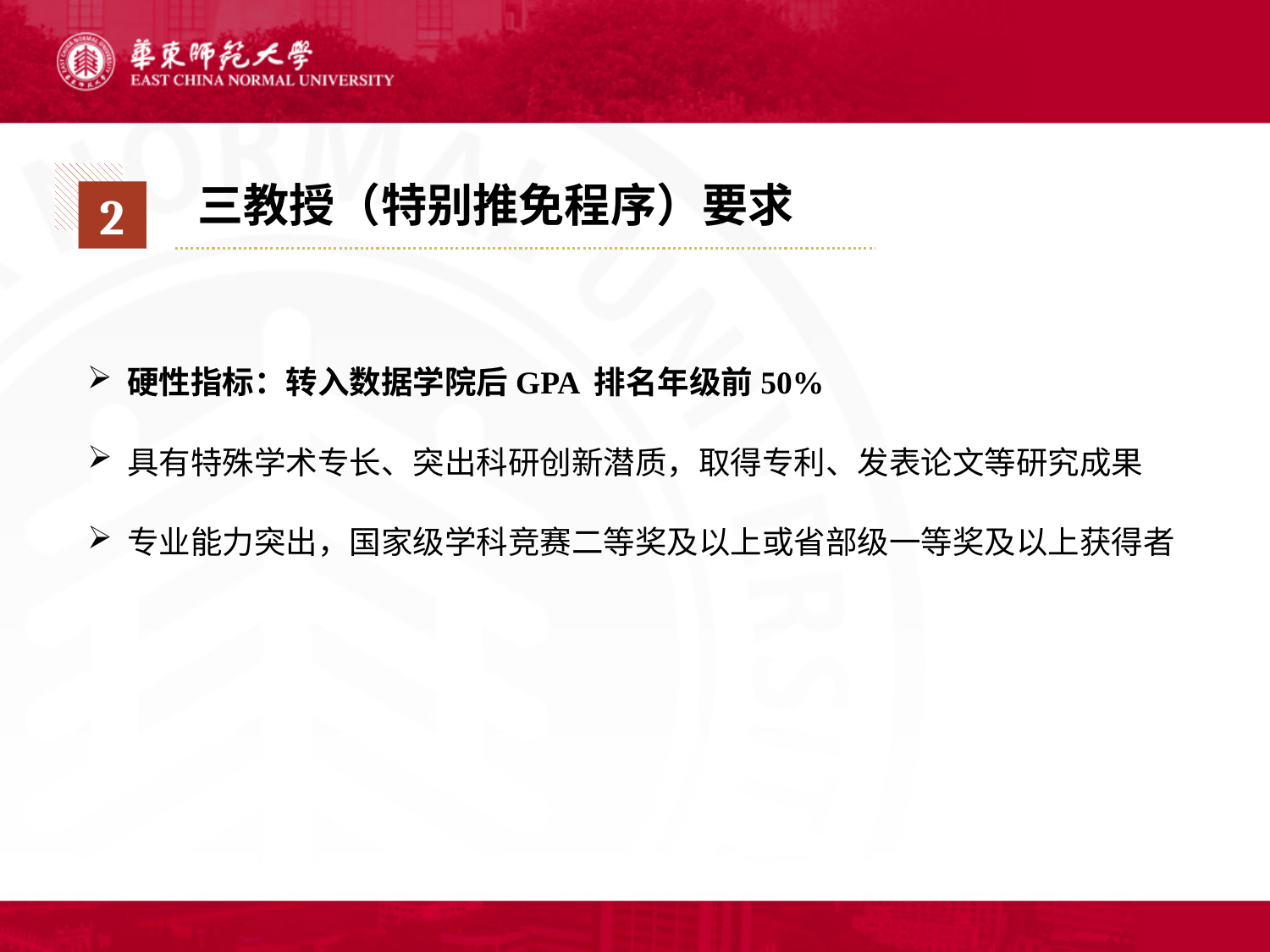

2
三教授（特别推免程序）要求
硬性指标：转入数据学院后GPA 排名年级前50%
具有特殊学术专长、突出科研创新潜质，取得专利、发表论文等研究成果
专业能力突出，国家级学科竞赛二等奖及以上或省部级一等奖及以上获得者